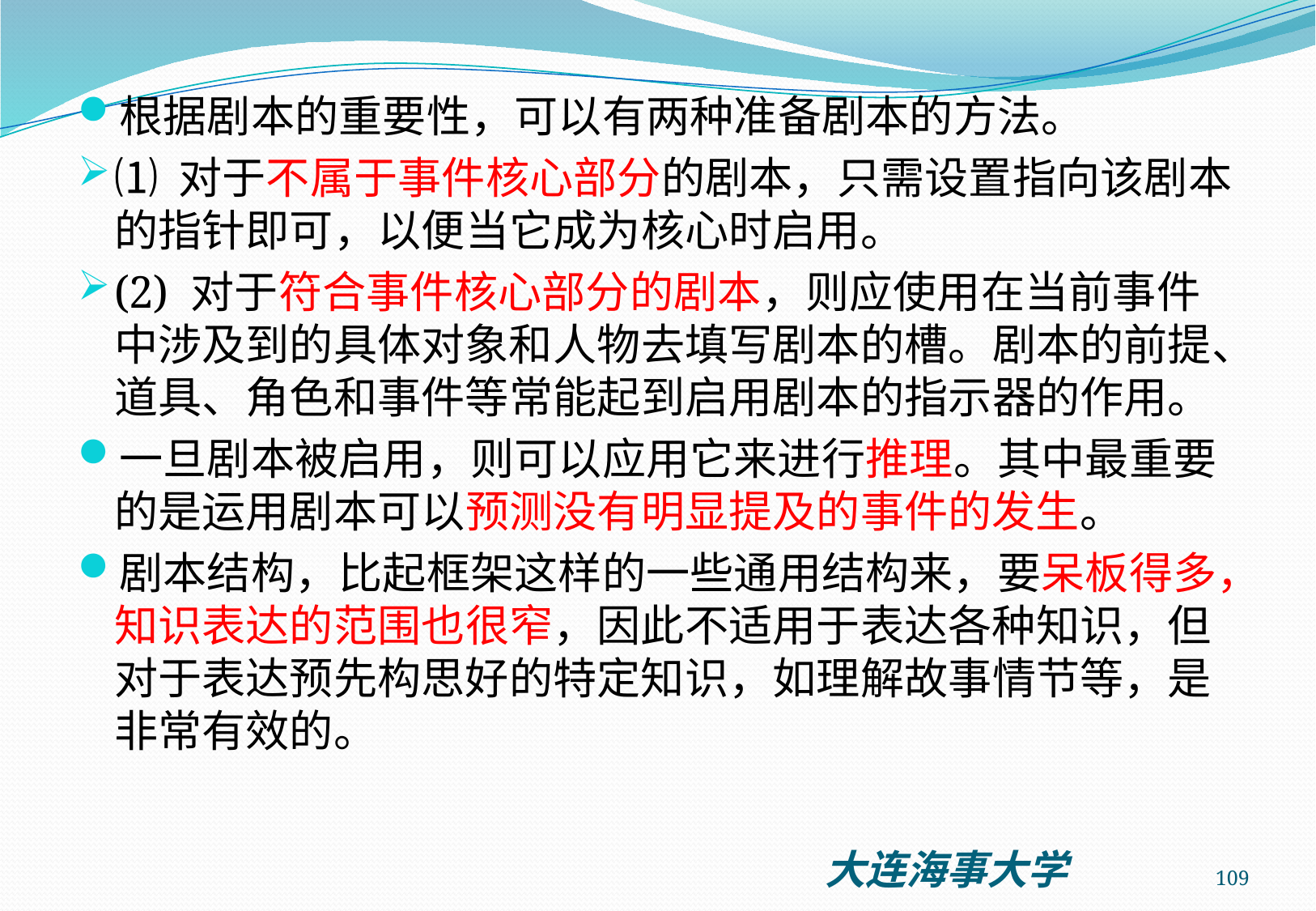

根据剧本的重要性，可以有两种准备剧本的方法。
⑴ 对于不属于事件核心部分的剧本，只需设置指向该剧本的指针即可，以便当它成为核心时启用。
(2) 对于符合事件核心部分的剧本，则应使用在当前事件中涉及到的具体对象和人物去填写剧本的槽。剧本的前提、道具、角色和事件等常能起到启用剧本的指示器的作用。
一旦剧本被启用，则可以应用它来进行推理。其中最重要的是运用剧本可以预测没有明显提及的事件的发生。
剧本结构，比起框架这样的一些通用结构来，要呆板得多，知识表达的范围也很窄，因此不适用于表达各种知识，但对于表达预先构思好的特定知识，如理解故事情节等，是非常有效的。
109